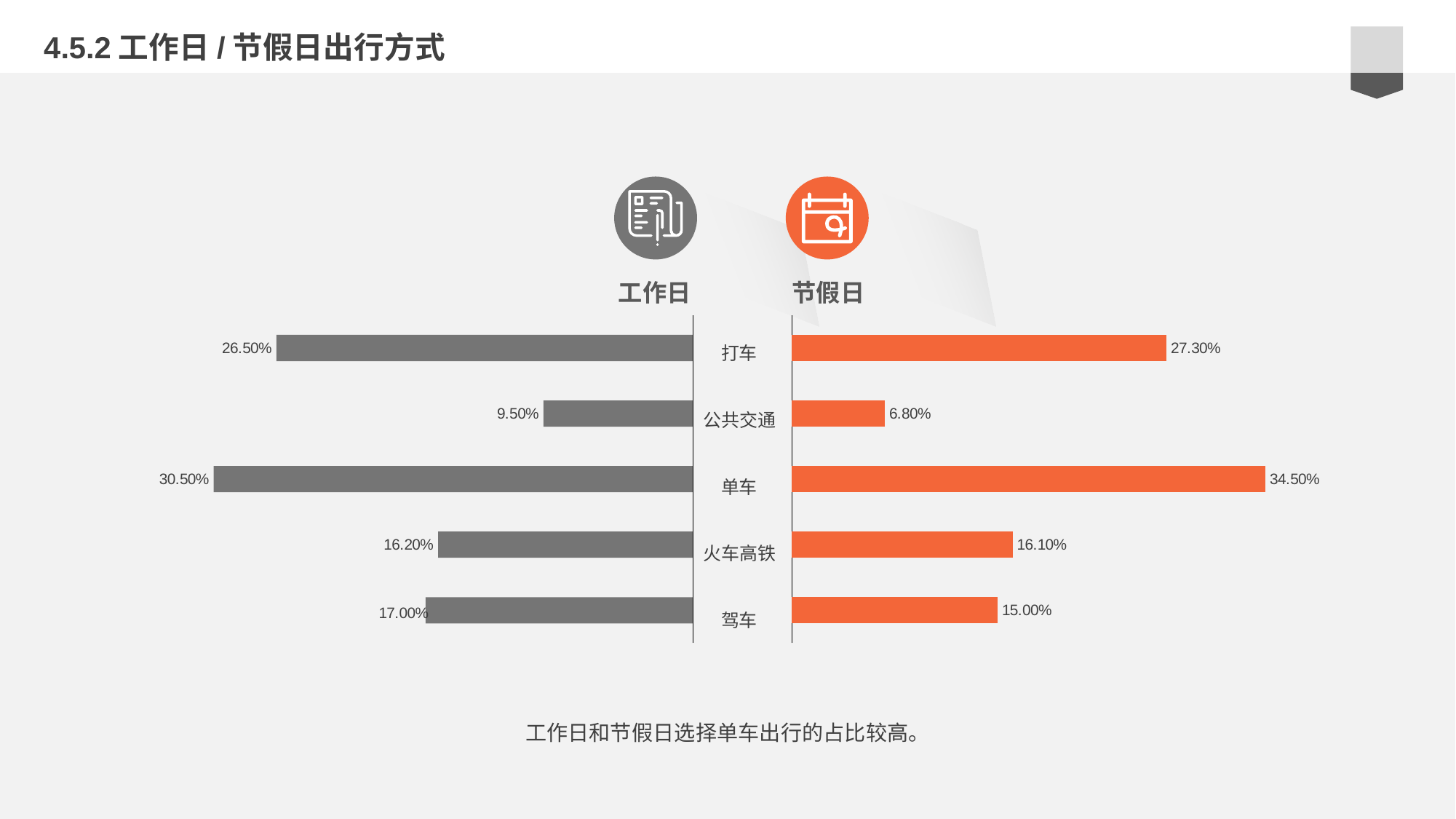

4.5.2工作日/节假日出行方式
142

e7d195523061f1c0b9c437df2358c0cda14f5041a22fabbfBE2BE37675DC7AB669ED1A17F222BC996230C869F9A73B775AB9A6F73BCC744AF1BB55A31F7D215610F6B48D481C98CFAE215B20EECA2E6E0A7FA5F51308CB52DBDDBC704BB1B1B15B9E8404F8B10E983444B66EA388C6170E35B82D1C09D0AA1358145966557C00F2090DB9C29BE49B
工作日
节假日

### Chart

| Category | Dataset 1 |
|---|---|
|  | 0.17 |
|  | 0.162 |
|  | 0.305 |
|  | 0.095 |
| Highest | 0.265 |

### Chart

| Category | Dataset 1 |
|---|---|
|  | 0.15 |
|  | 0.161 |
|  | 0.345 |
|  | 0.068 |
|  | 0.273 |
打车

公共交通

单车

火车高铁

驾车
工作日和节假日选择单车出行的占比较高。